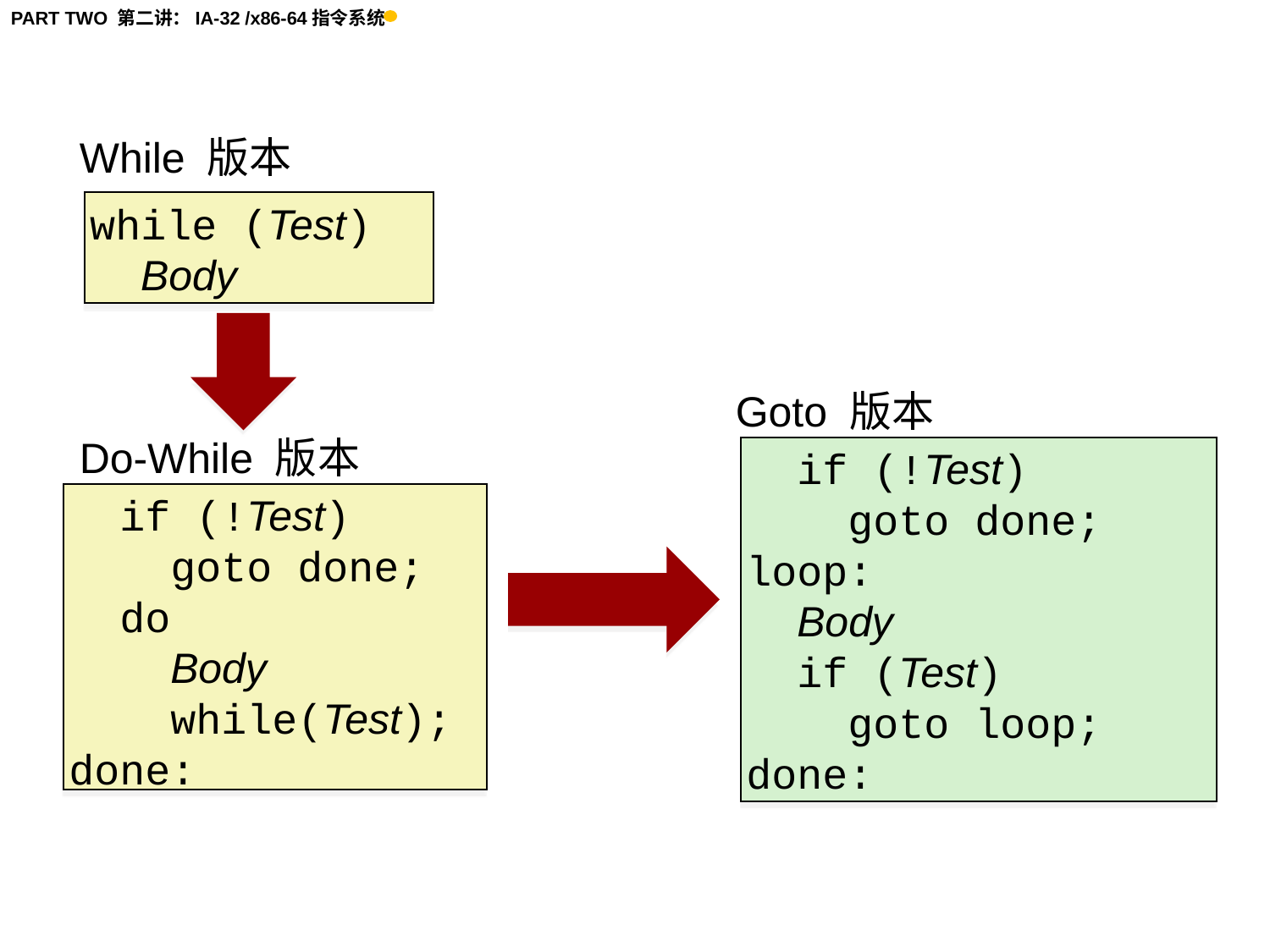

PART TWO 第二讲：IA-32 /x86-64指令系统

While 版本

while (Test)
  Body

Goto 版本
Do-While 版本
  if (!Test)
    goto done;
loop:
  Body
  if (Test)
    goto loop;
done:
  if (!Test)
    goto done;
  do
    Body
    while(Test);
done: